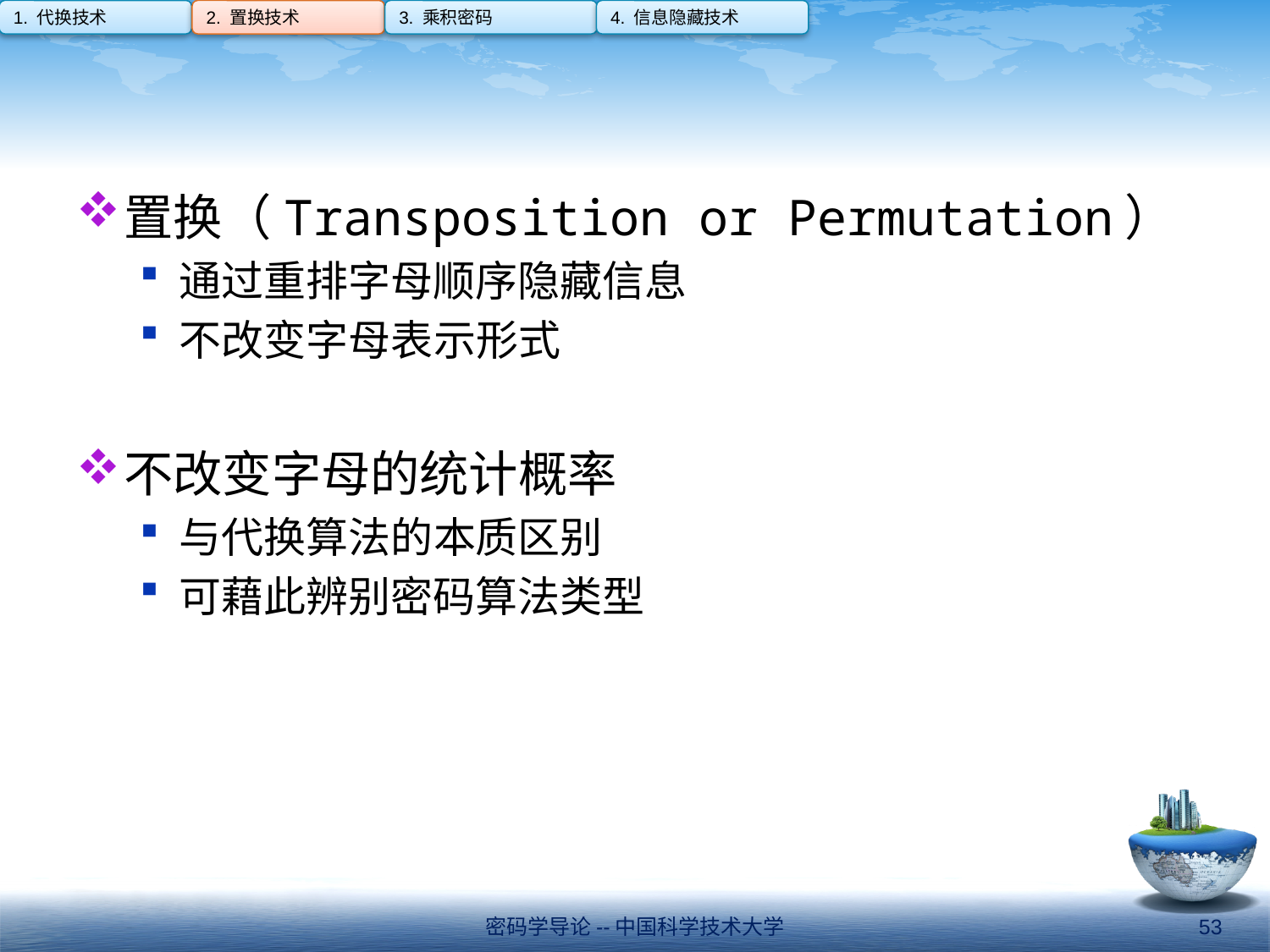

1. 代换技术
2. 置换技术
3. 乘积密码
4. 信息隐藏技术
#
置换（Transposition or Permutation）
通过重排字母顺序隐藏信息
不改变字母表示形式

不改变字母的统计概率
与代换算法的本质区别
可藉此辨别密码算法类型

密码学导论--中国科学技术大学
53